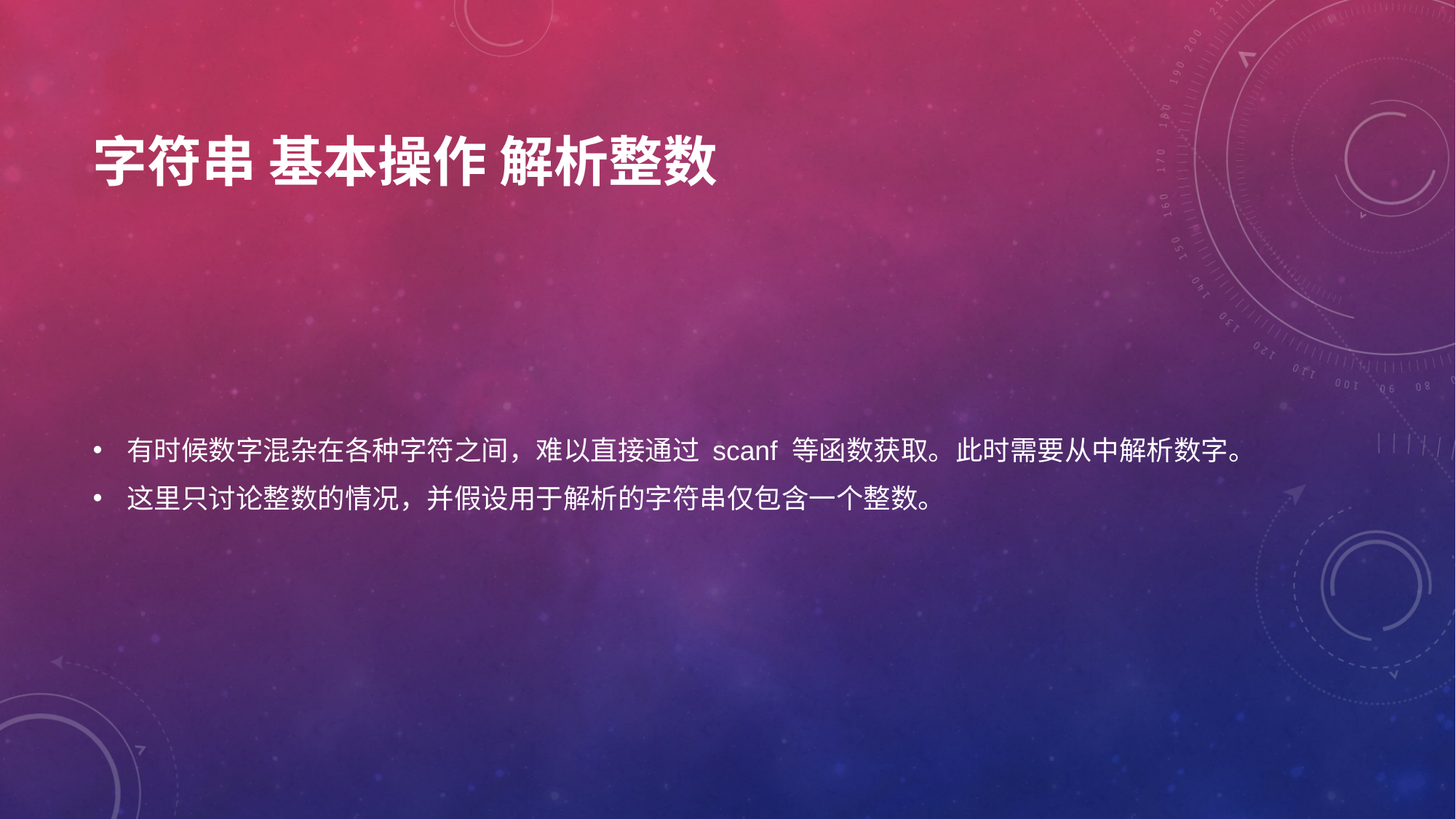

# 字符串 基本操作 解析整数
有时候数字混杂在各种字符之间，难以直接通过 scanf 等函数获取。此时需要从中解析数字。
这里只讨论整数的情况，并假设用于解析的字符串仅包含一个整数。